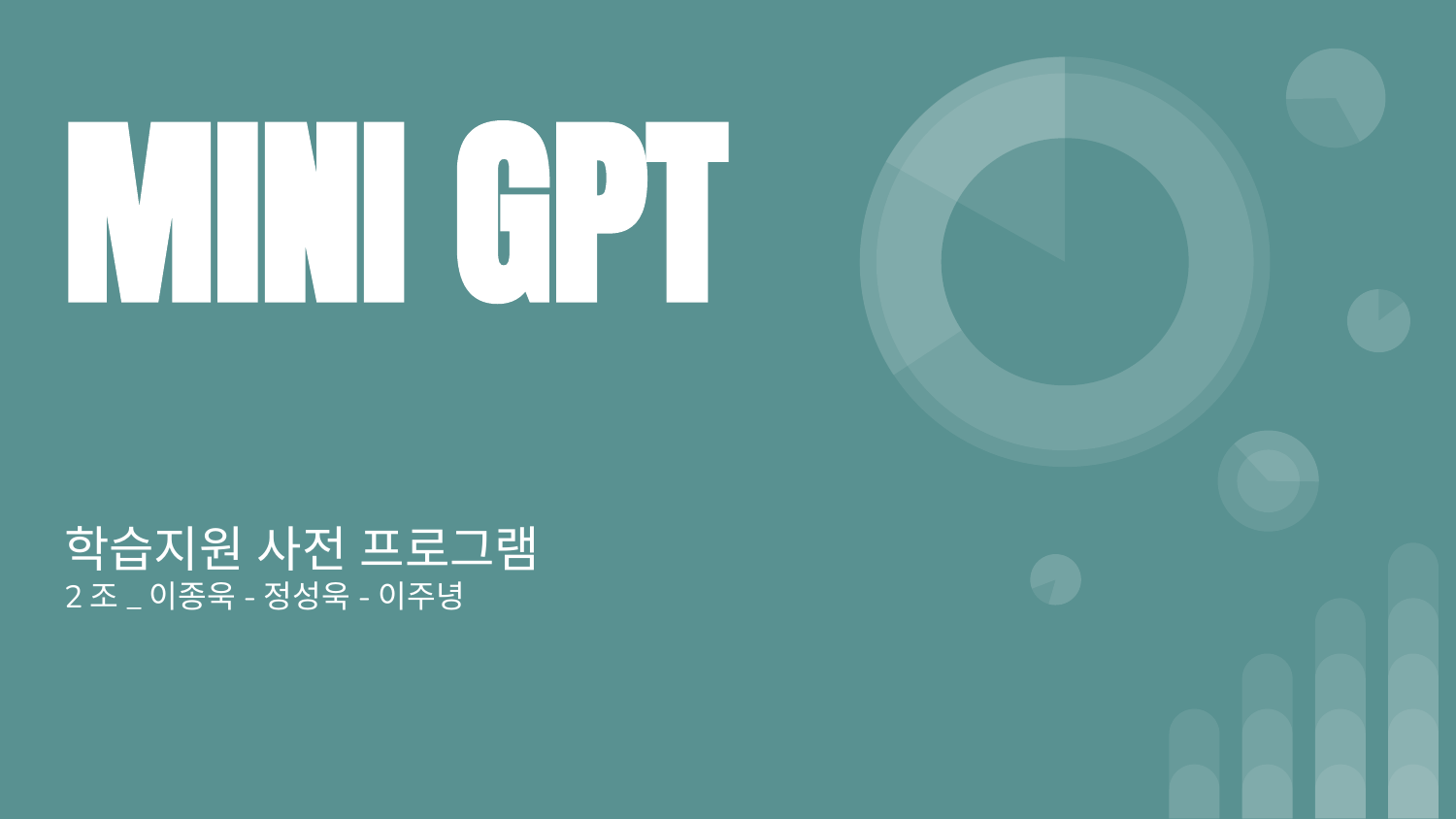

# MINI GPT
학습지원 사전 프로그램
2조_이종욱-정성욱-이주녕